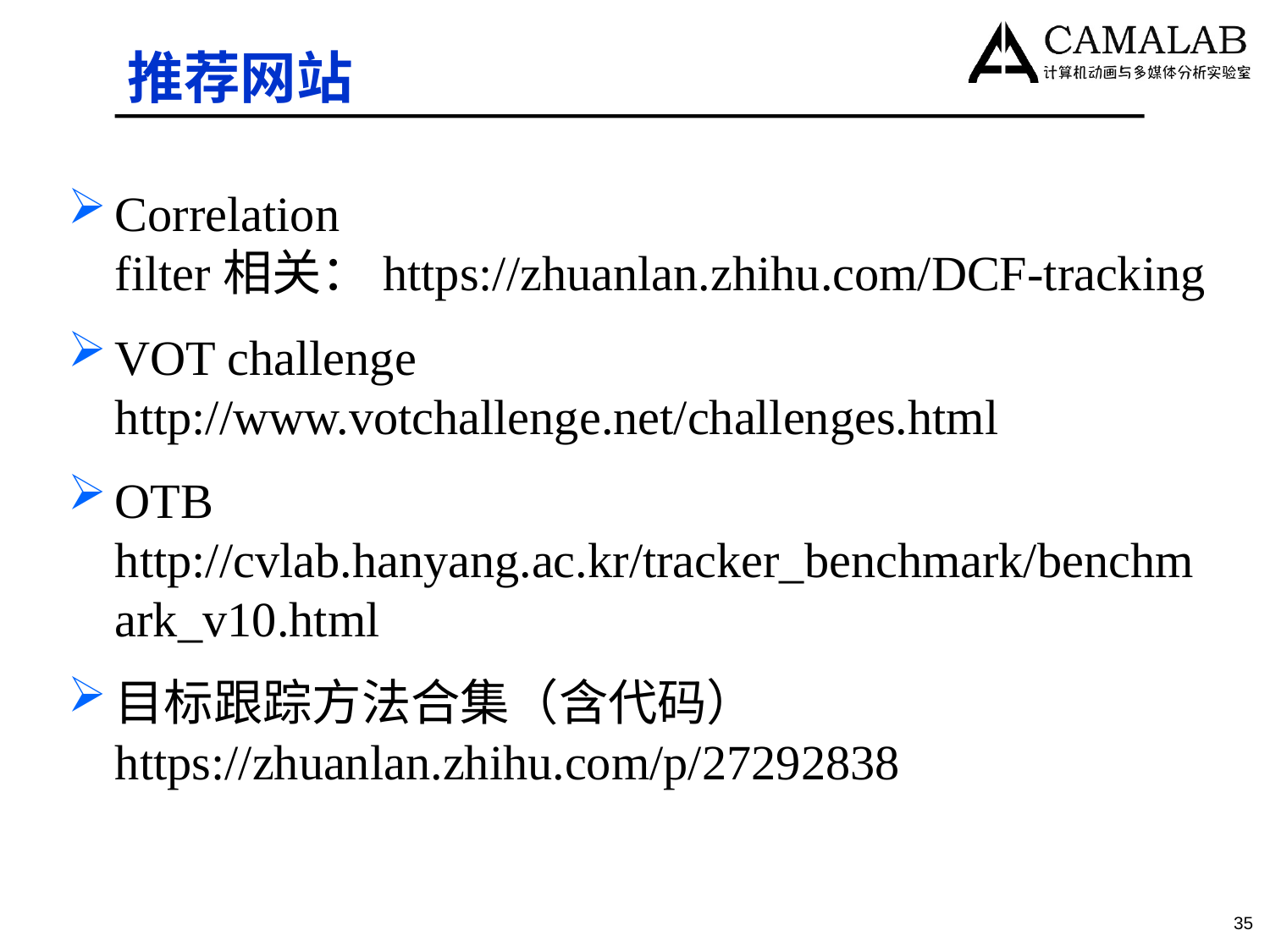

# 推荐网站
Correlation filter相关：https://zhuanlan.zhihu.com/DCF-tracking
VOT challenge http://www.votchallenge.net/challenges.html
OTB http://cvlab.hanyang.ac.kr/tracker_benchmark/benchmark_v10.html
目标跟踪方法合集（含代码） https://zhuanlan.zhihu.com/p/27292838